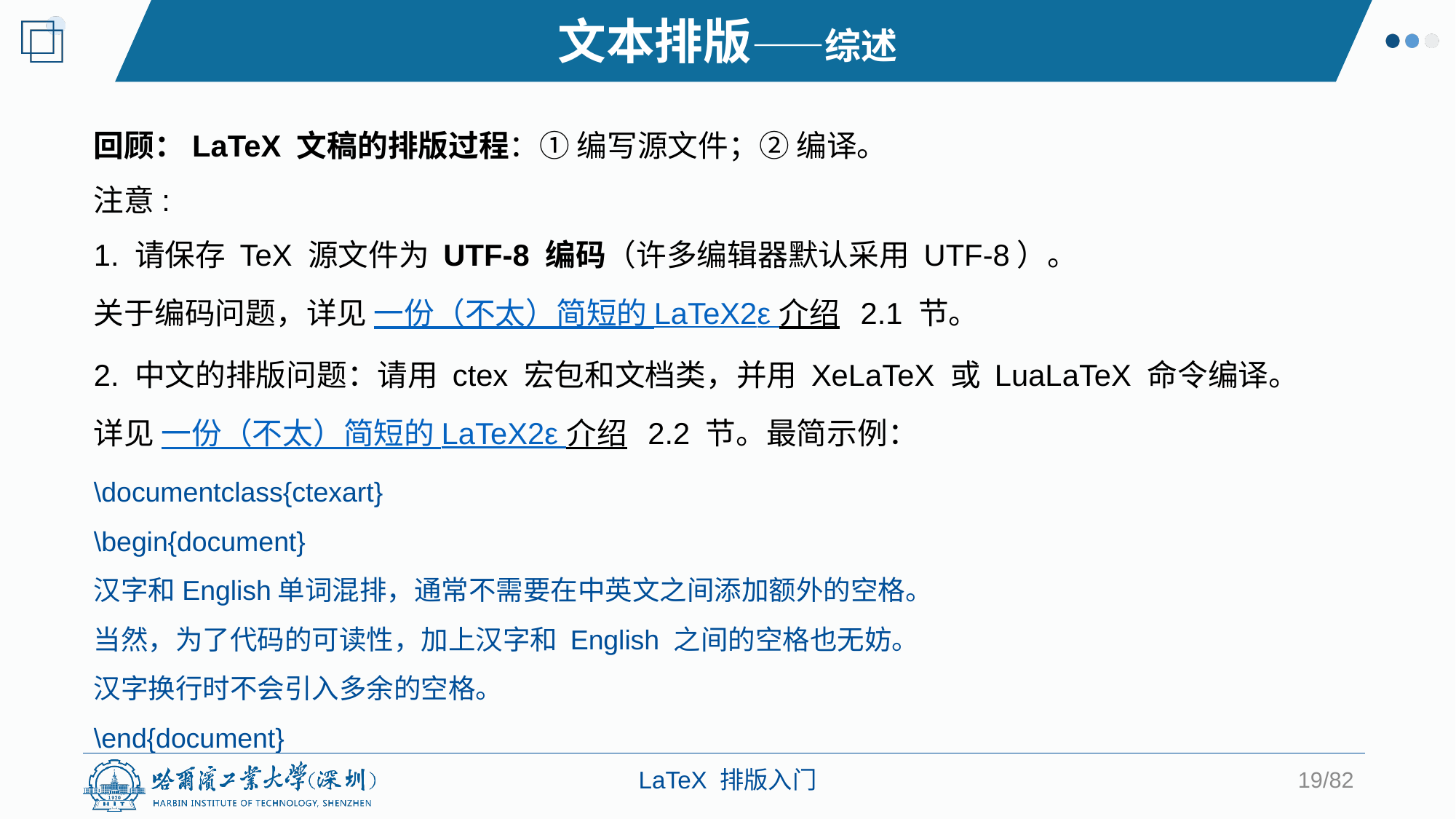

文本排版——综述
回顾：LaTeX 文稿的排版过程：① 编写源文件；② 编译。
注意:
1. 请保存 TeX 源文件为 UTF-8 编码（许多编辑器默认采用 UTF-8）。
关于编码问题，详见 一份（不太）简短的 LaTeX2ε 介绍  2.1 节。
2. 中文的排版问题：请用 ctex 宏包和文档类，并用 XeLaTeX 或 LuaLaTeX 命令编译。
详见 一份（不太）简短的 LaTeX2ε 介绍  2.2 节。最简示例：
\documentclass{ctexart}
\begin{document}
汉字和English单词混排，通常不需要在中英文之间添加额外的空格。
当然，为了代码的可读性，加上汉字和 English 之间的空格也无妨。
汉字换行时不会引入多余的空格。
\end{document}
19/82